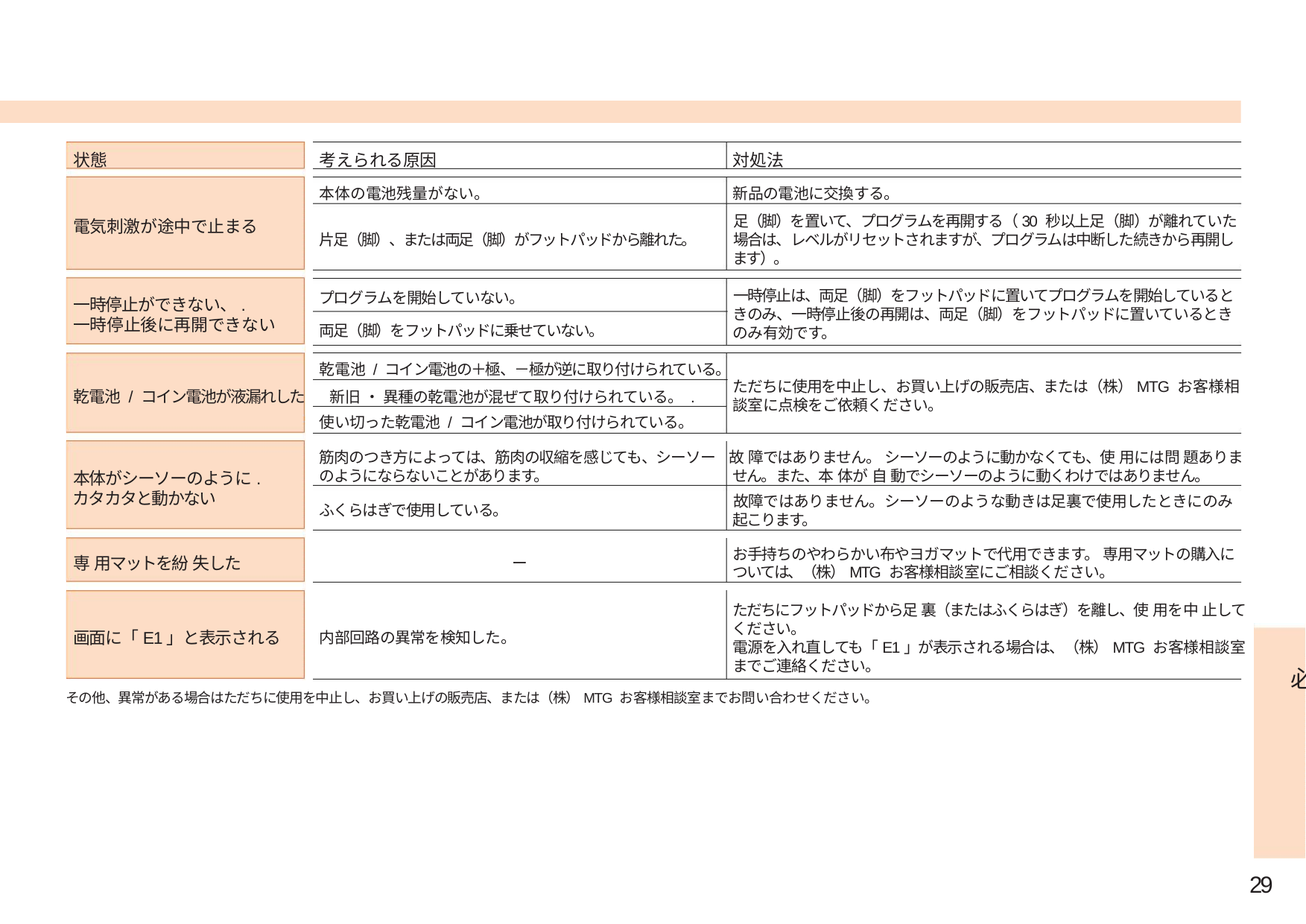

状態
考えられる原因
対処法

本体の電池残量がない。
新品の電池に交換する。
足（脚）を置いて、プログラムを再開する（30 秒以上足（脚）が離れていた
電気刺激が途中で止まる
片足（脚）、または両足（脚）がフットパッドから離れた。
場合は、レベルがリセットされますが、プログラムは中断した続きから再開し
ます）。

一時停止は、両足（脚）をフットパッドに置いてプログラムを開始していると
プログラムを開始していない。
一時停止ができない、.
きのみ、一時停止後の再開は、両足（脚）をフットパッドに置いているとき
一時停止後に再開できない
両足（脚）をフットパッドに乗せていない。
のみ有効です。

乾電池 / コイン電池の＋極、－極が逆に取り付けられている。
乾電池 / コイン電池が液漏れした 新旧 ・ 異種の乾電池が混ぜて取り付けられている。 .
使い切った乾電池 / コイン電池が取り付けられている。
ただちに使用を中止し、お買い上げの販売店、または（株）MTG お客様相

談室に点検をご依頼ください。
筋肉のつき方によっては、筋肉の収縮を感じても、シーソー 故 障ではありません。 シーソーのように動かなくても、使 用には問 題ありま

のようにならないことがあります。
ふくらはぎで使用している。
せん。また、本 体が 自 動でシーソーのように動くわけではありません。
故障ではありません。シーソーのような動きは足裏で使用したときにのみ
本体がシーソーのように.
カタカタと動かない
起こります。
お手持ちのやわらかい布やヨガマットで代用できます。 専用マットの購入に

専 用マットを紛 失した
ー
ついては、（株）MTG お客様相談室にご相談ください。

ただちにフットパッドから足 裏（またはふくらはぎ）を離し、使 用を中 止して
ください。
画面に「E1」と表示される
内部回路の異常を検知した。

電源を入れ直しても「E1」が表示される場合は、（株）MTG お客様相談室
までご連絡ください。
必
その他、異常がある場合はただちに使用を中止し、お買い上げの販売店、または（株）MTG お客様相談室までお問い合わせください。
29